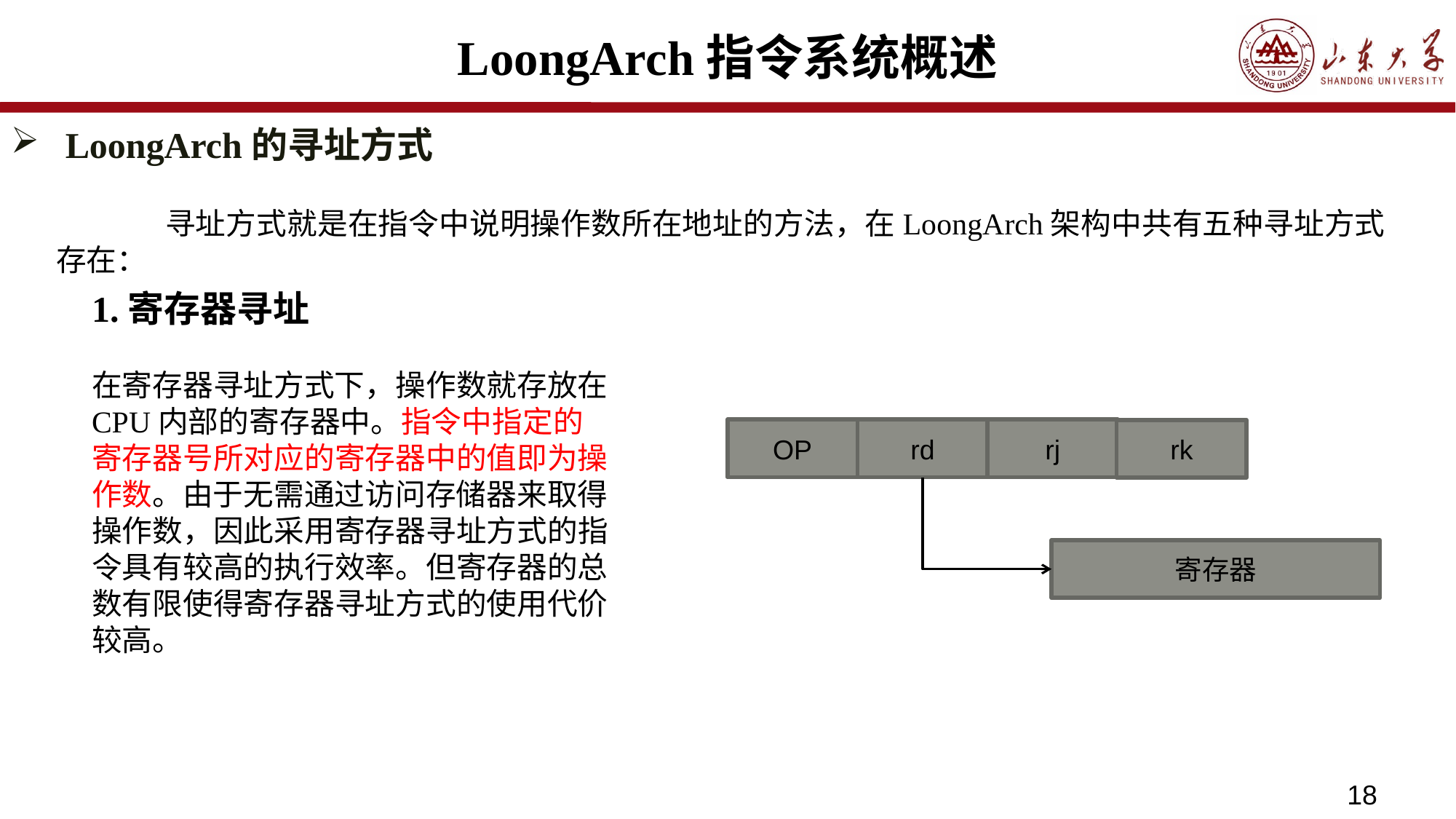

# LoongArch指令系统概述
LoongArch的寻址方式
	寻址方式就是在指令中说明操作数所在地址的方法，在LoongArch架构中共有五种寻址方式存在：

1.寄存器寻址

在寄存器寻址方式下，操作数就存放在CPU内部的寄存器中。指令中指定的寄存器号所对应的寄存器中的值即为操作数。由于无需通过访问存储器来取得操作数，因此采用寄存器寻址方式的指令具有较高的执行效率。但寄存器的总数有限使得寄存器寻址方式的使用代价较高。
rj
OP
rd
rk
寄存器
18